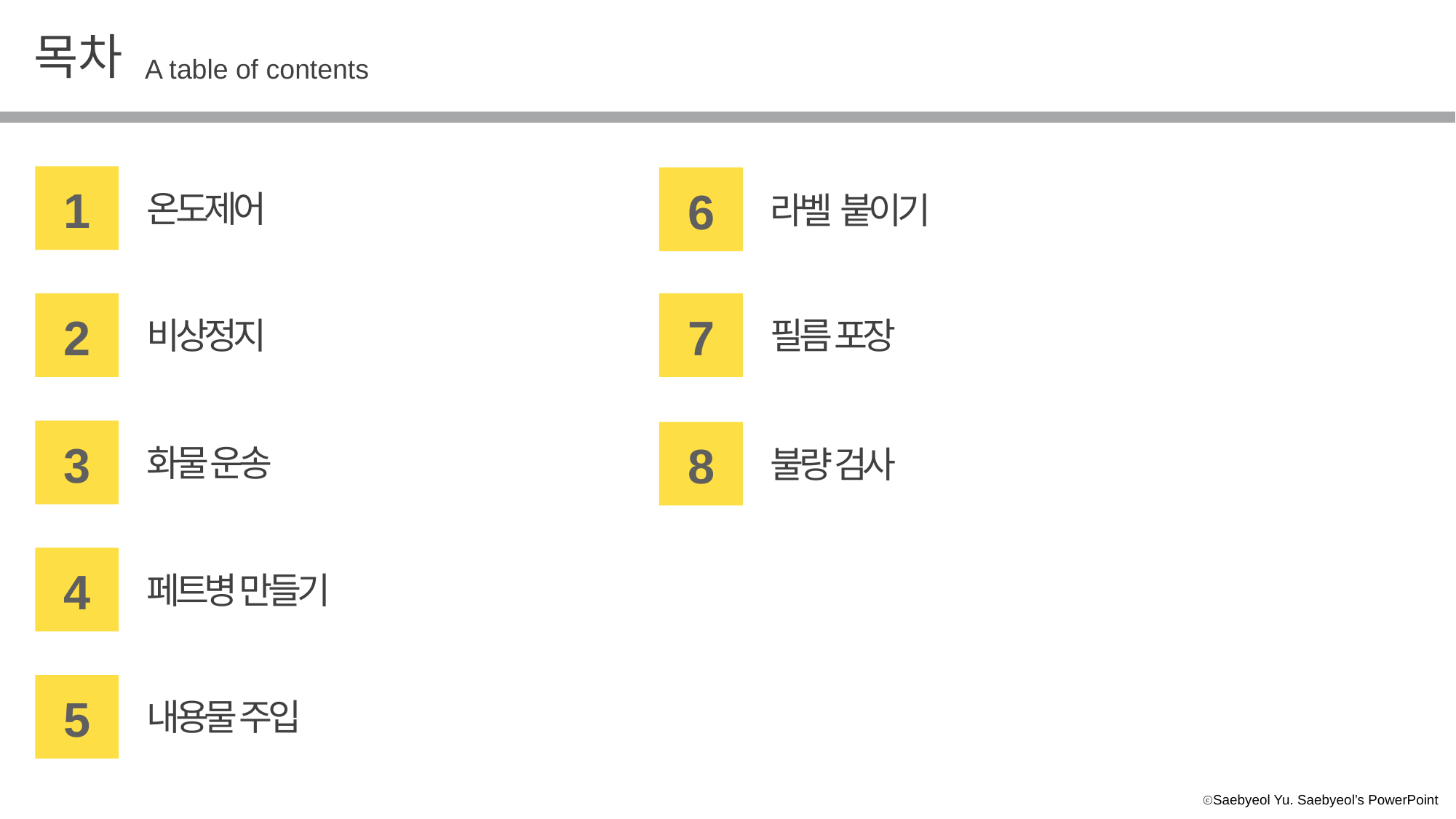

목차
A table of contents

1
온도제어

6
라벨  붙이기

2
비상정지

7
필름 포장

3
화물 운송

8
불량 검사

4
페트병 만들기

5
내용물 주입